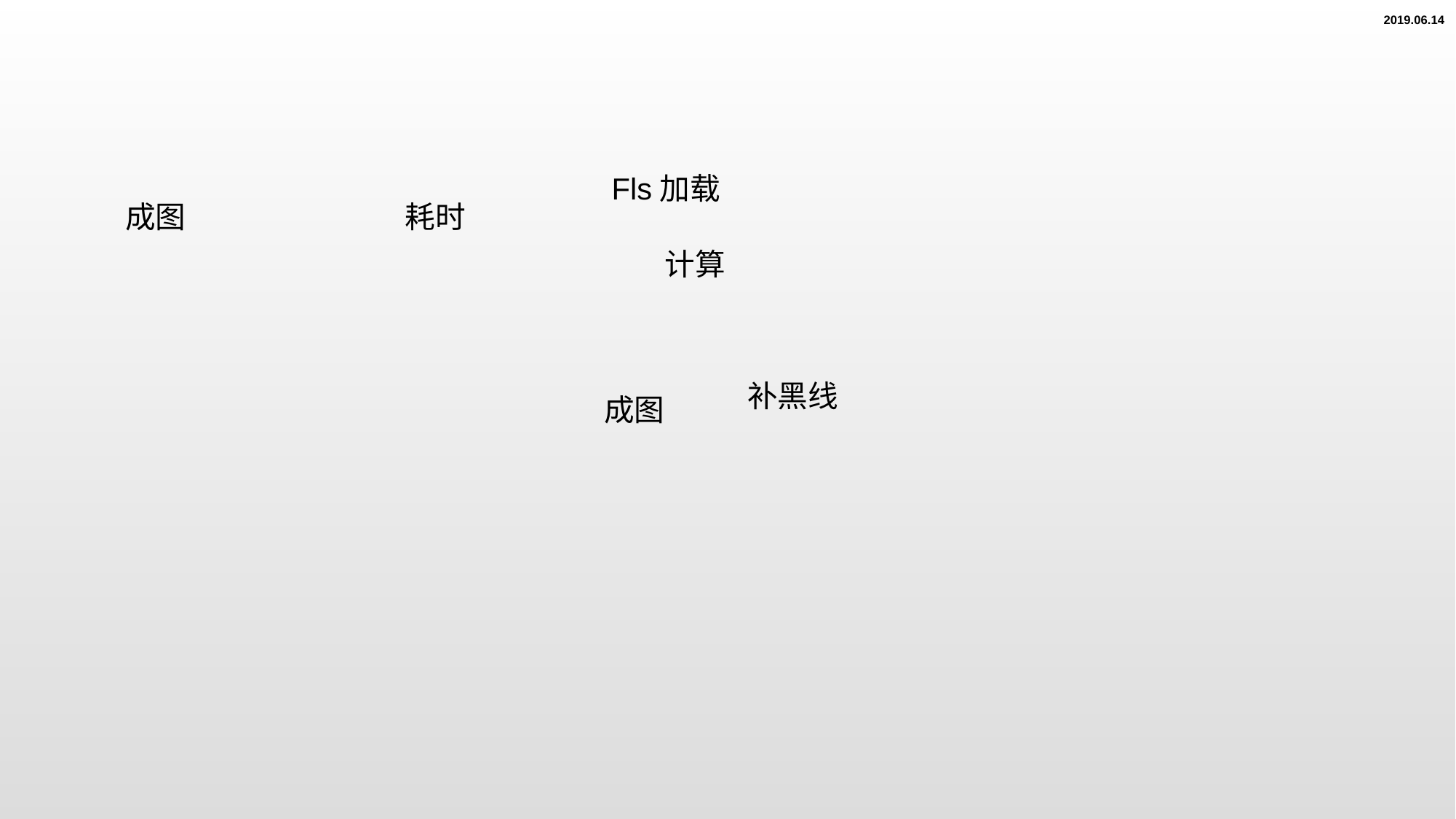

2019.06.14
Fls加载
成图
耗时
计算
补黑线
成图